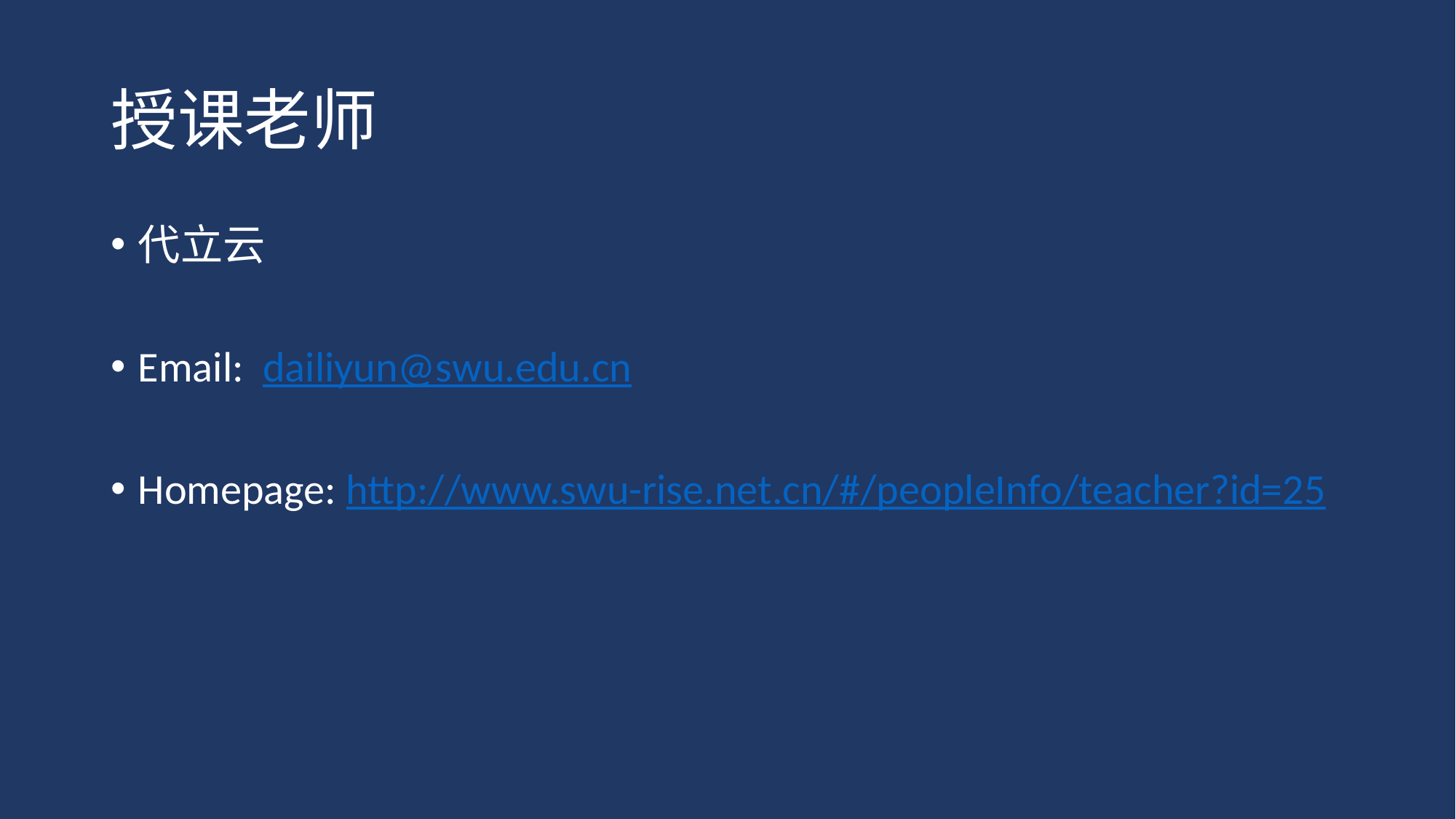

# 授课老师
代立云

Email:  dailiyun@swu.edu.cn

Homepage: http://www.swu-rise.net.cn/#/peopleInfo/teacher?id=25